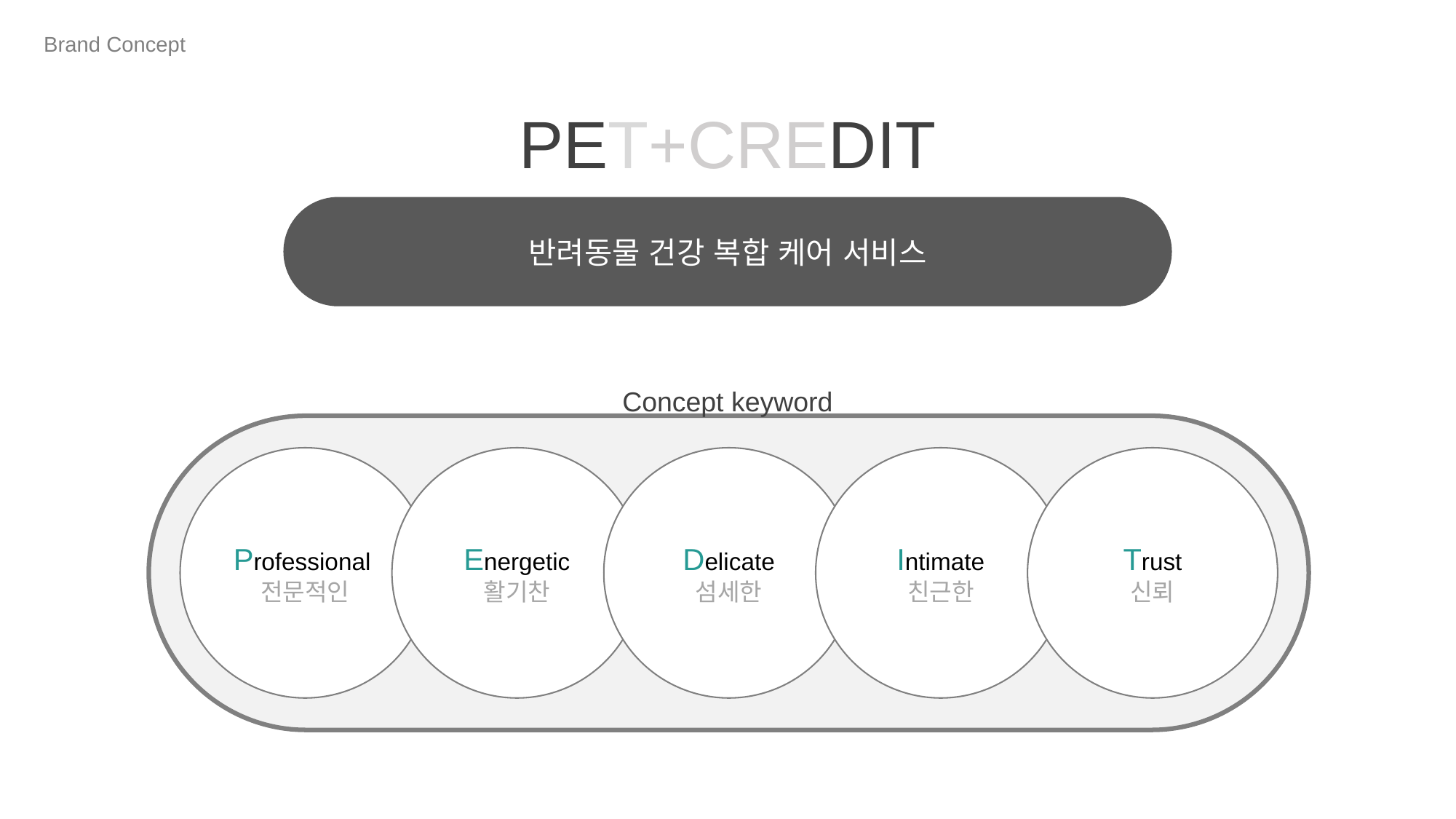

Brand Concept
# PET+CREDIT
반려동물 건강 복합 케어 서비스
Concept keyword

Professional전문적인
Energetic
활기찬
Delicate
섬세한
Intimate
친근한
Trust
신뢰